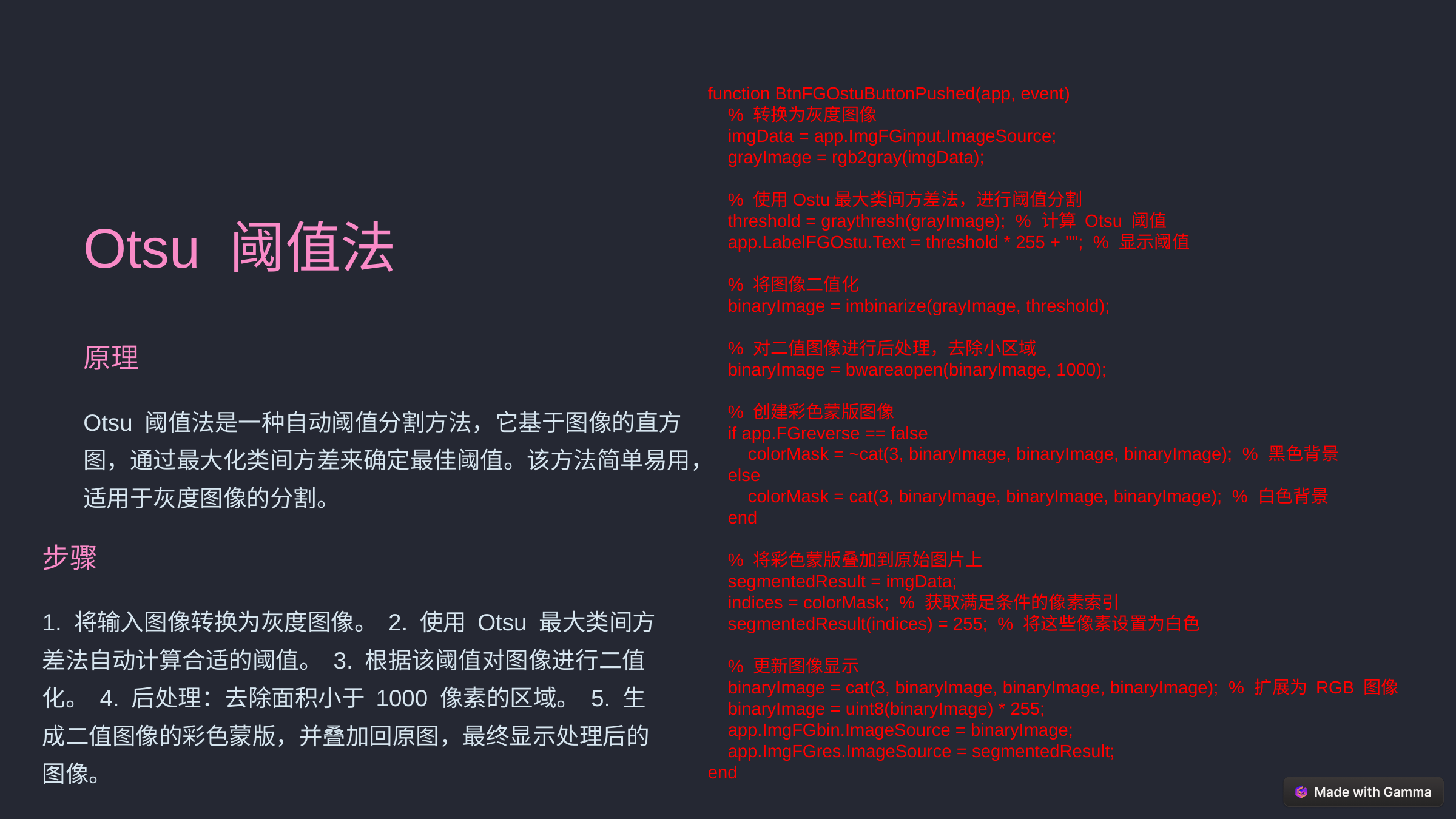

function BtnFGOstuButtonPushed(app, event)
    % 转换为灰度图像
    imgData = app.ImgFGinput.ImageSource;
    grayImage = rgb2gray(imgData);

    % 使用Ostu最大类间方差法，进行阈值分割
    threshold = graythresh(grayImage);  % 计算 Otsu 阈值
    app.LabelFGOstu.Text = threshold * 255 + "";  % 显示阈值

    % 将图像二值化
    binaryImage = imbinarize(grayImage, threshold);

    % 对二值图像进行后处理，去除小区域
    binaryImage = bwareaopen(binaryImage, 1000);

    % 创建彩色蒙版图像
    if app.FGreverse == false
        colorMask = ~cat(3, binaryImage, binaryImage, binaryImage);  % 黑色背景
    else
        colorMask = cat(3, binaryImage, binaryImage, binaryImage);  % 白色背景
    end

    % 将彩色蒙版叠加到原始图片上
    segmentedResult = imgData;
    indices = colorMask;  % 获取满足条件的像素索引
    segmentedResult(indices) = 255;  % 将这些像素设置为白色

    % 更新图像显示
    binaryImage = cat(3, binaryImage, binaryImage, binaryImage);  % 扩展为 RGB 图像
    binaryImage = uint8(binaryImage) * 255;
    app.ImgFGbin.ImageSource = binaryImage;
    app.ImgFGres.ImageSource = segmentedResult;
end
Otsu 阈值法
原理
Otsu 阈值法是一种自动阈值分割方法，它基于图像的直方图，通过最大化类间方差来确定最佳阈值。该方法简单易用，适用于灰度图像的分割。
步骤
1. 将输入图像转换为灰度图像。 2. 使用 Otsu 最大类间方差法自动计算合适的阈值。 3. 根据该阈值对图像进行二值化。 4. 后处理：去除面积小于 1000 像素的区域。 5. 生成二值图像的彩色蒙版，并叠加回原图，最终显示处理后的图像。